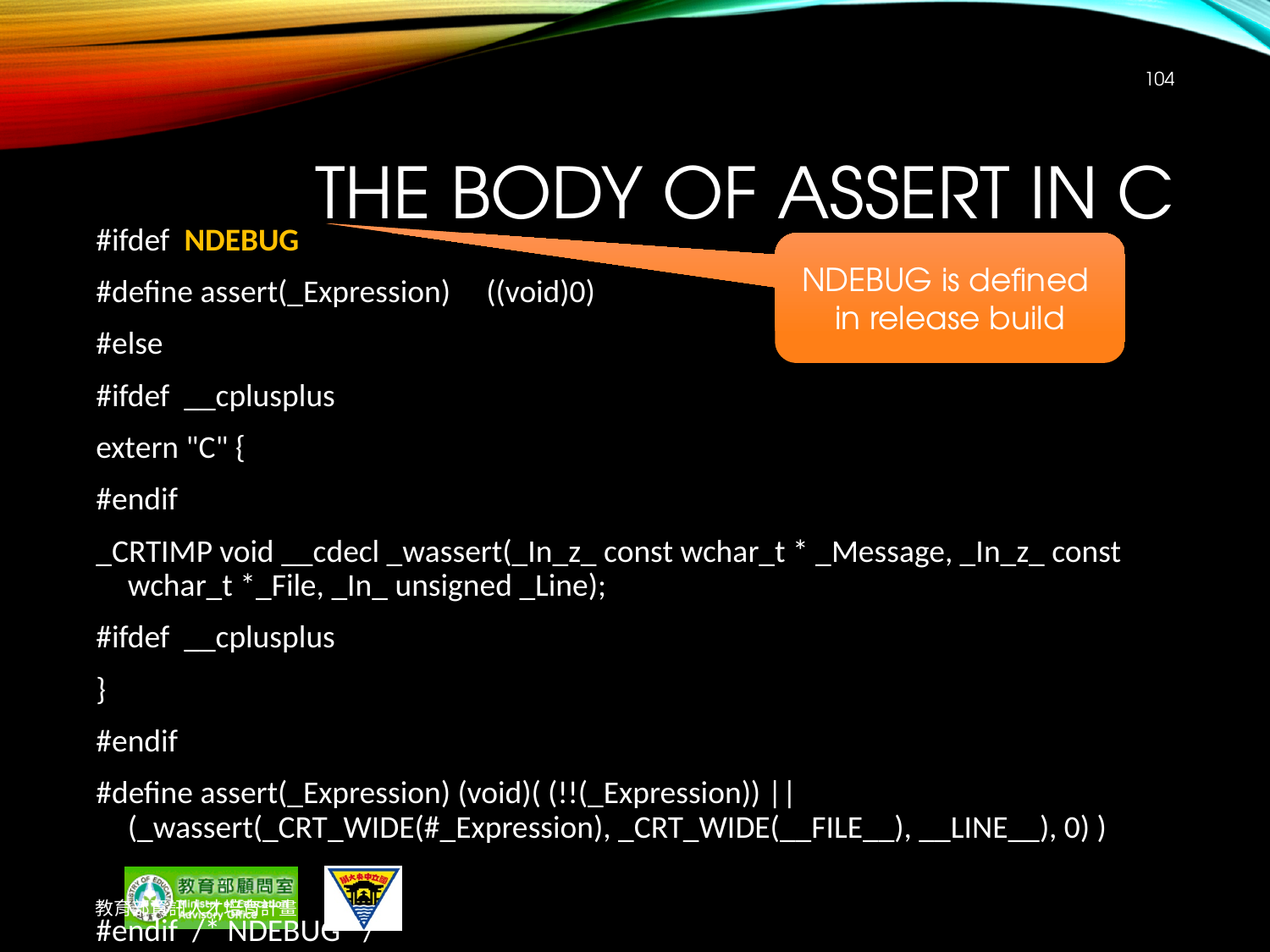

104
# The Body of ASSERT in C
#ifdef  NDEBUG
#define assert(_Expression)     ((void)0)
#else
#ifdef  __cplusplus
extern "C" {
#endif
_CRTIMP void __cdecl _wassert(_In_z_ const wchar_t * _Message, _In_z_ const wchar_t *_File, _In_ unsigned _Line);
#ifdef  __cplusplus
}
#endif
#define assert(_Expression) (void)( (!!(_Expression)) || (_wassert(_CRT_WIDE(#_Expression), _CRT_WIDE(__FILE__), __LINE__), 0) )

#endif  /* NDEBUG */
NDEBUG is defined
in release build
教育部資訊人才培育計畫